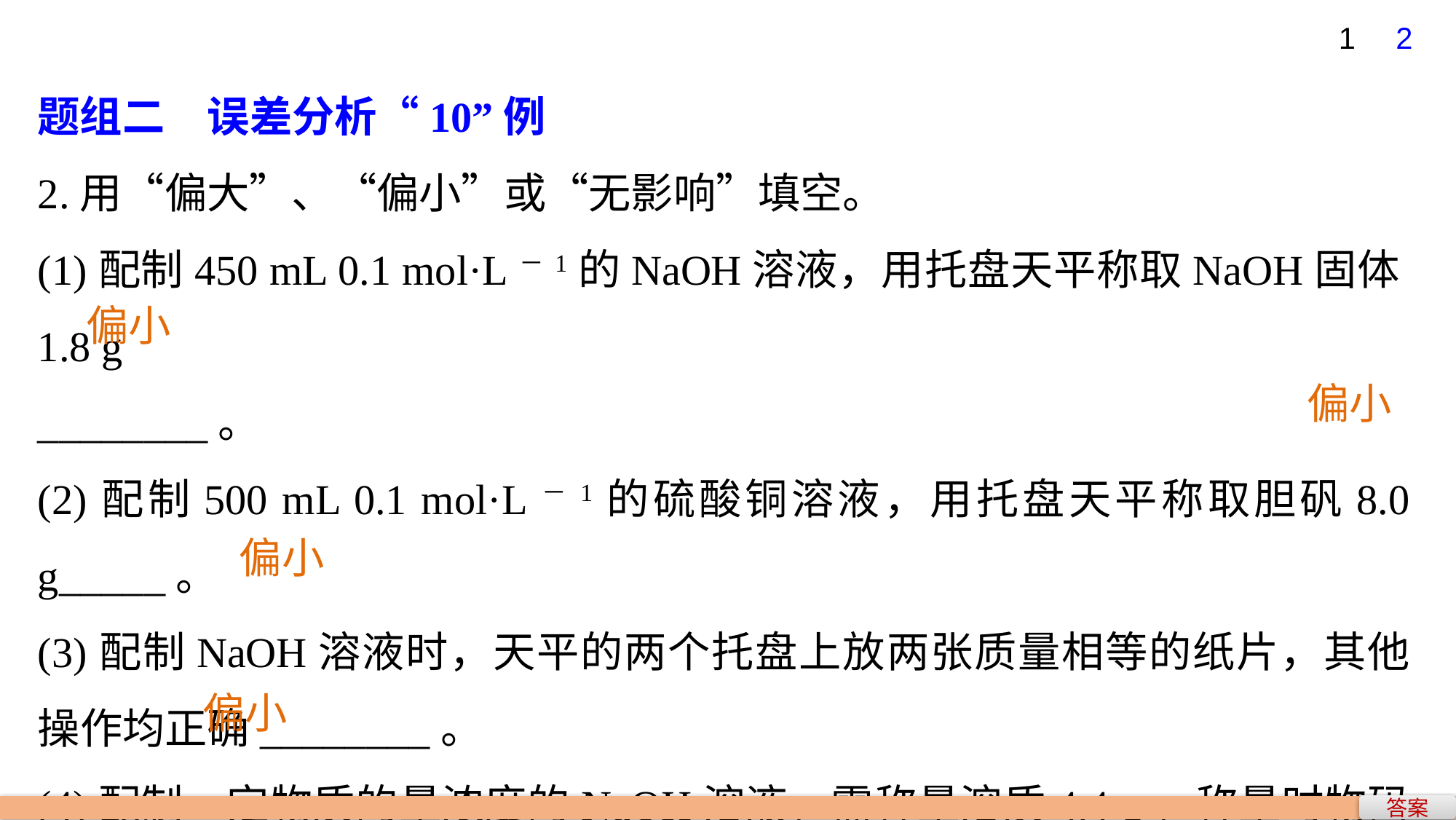

1
2
题组二　误差分析“10”例
2.用“偏大”、“偏小”或“无影响”填空。
(1)配制450 mL 0.1 mol·L－1的NaOH溶液，用托盘天平称取NaOH固体1.8 g
________。
(2)配制500 mL 0.1 mol·L－1的硫酸铜溶液，用托盘天平称取胆矾8.0 g_____。
(3)配制NaOH溶液时，天平的两个托盘上放两张质量相等的纸片，其他操作均正确________。
(4)配制一定物质的量浓度的NaOH溶液，需称量溶质4.4 g，称量时物码放置颠倒________。
偏小
偏小
偏小
偏小
答案